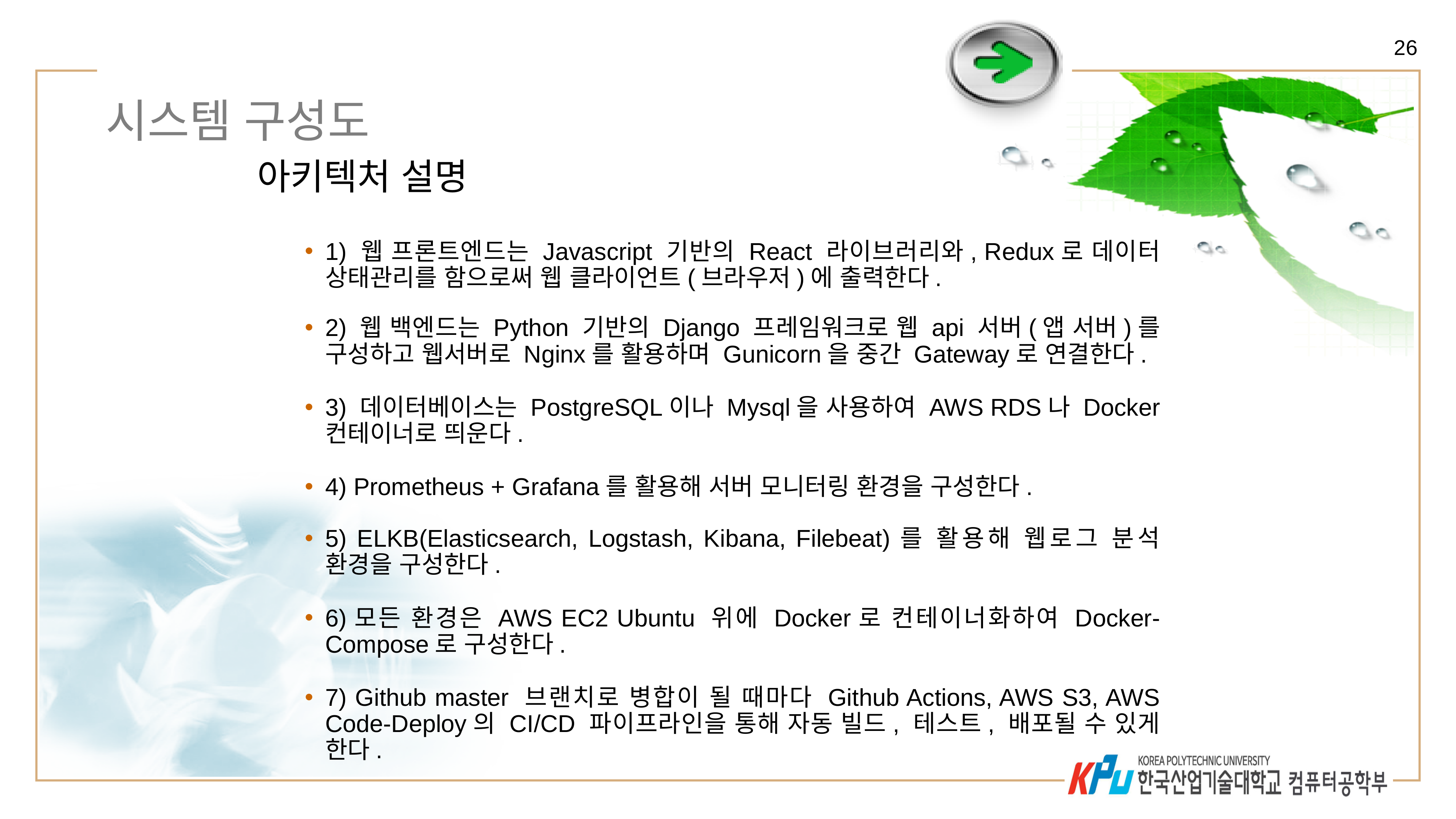

26
# 시스템 구성도
아키텍처 설명

1) 웹 프론트엔드는 Javascript 기반의 React 라이브러리와, Redux로 데이터 상태관리를 함으로써 웹 클라이언트(브라우저)에 출력한다.

2) 웹 백엔드는 Python 기반의 Django 프레임워크로 웹 api 서버(앱 서버)를 구성하고 웹서버로 Nginx를 활용하며 Gunicorn을 중간 Gateway로 연결한다.

3) 데이터베이스는 PostgreSQL이나 Mysql을 사용하여 AWS RDS나 Docker 컨테이너로 띄운다.

4) Prometheus + Grafana를 활용해 서버 모니터링 환경을 구성한다.

5) ELKB(Elasticsearch, Logstash, Kibana, Filebeat)를 활용해 웹로그 분석 환경을 구성한다.

6)모든 환경은 AWS EC2 Ubuntu 위에 Docker로 컨테이너화하여 Docker-Compose로 구성한다.

7) Github master 브랜치로 병합이 될 때마다 Github Actions, AWS S3, AWS Code-Deploy의 CI/CD 파이프라인을 통해 자동 빌드, 테스트, 배포될 수 있게 한다.